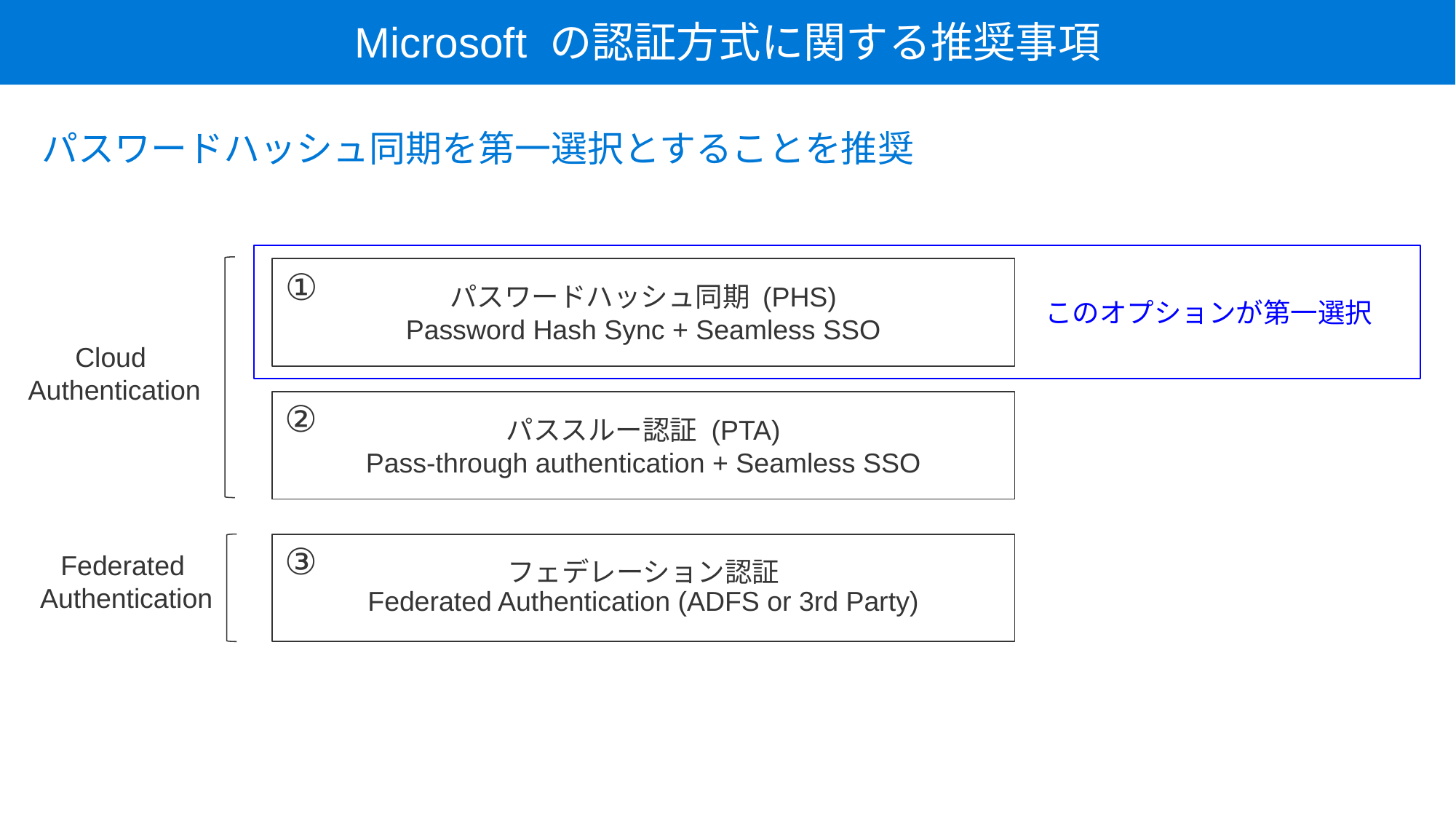

Microsoft の認証方式に関する推奨事項
パスワードハッシュ同期を第一選択とすることを推奨

①
パスワードハッシュ同期 (PHS)
Password Hash Sync + Seamless SSO
このオプションが第一選択
Cloud
Authentication
②
パススルー認証 (PTA)
Pass-through authentication + Seamless SSO
③

フェデレーション認証
Federated Authentication (ADFS or 3rd Party)
Federated
Authentication